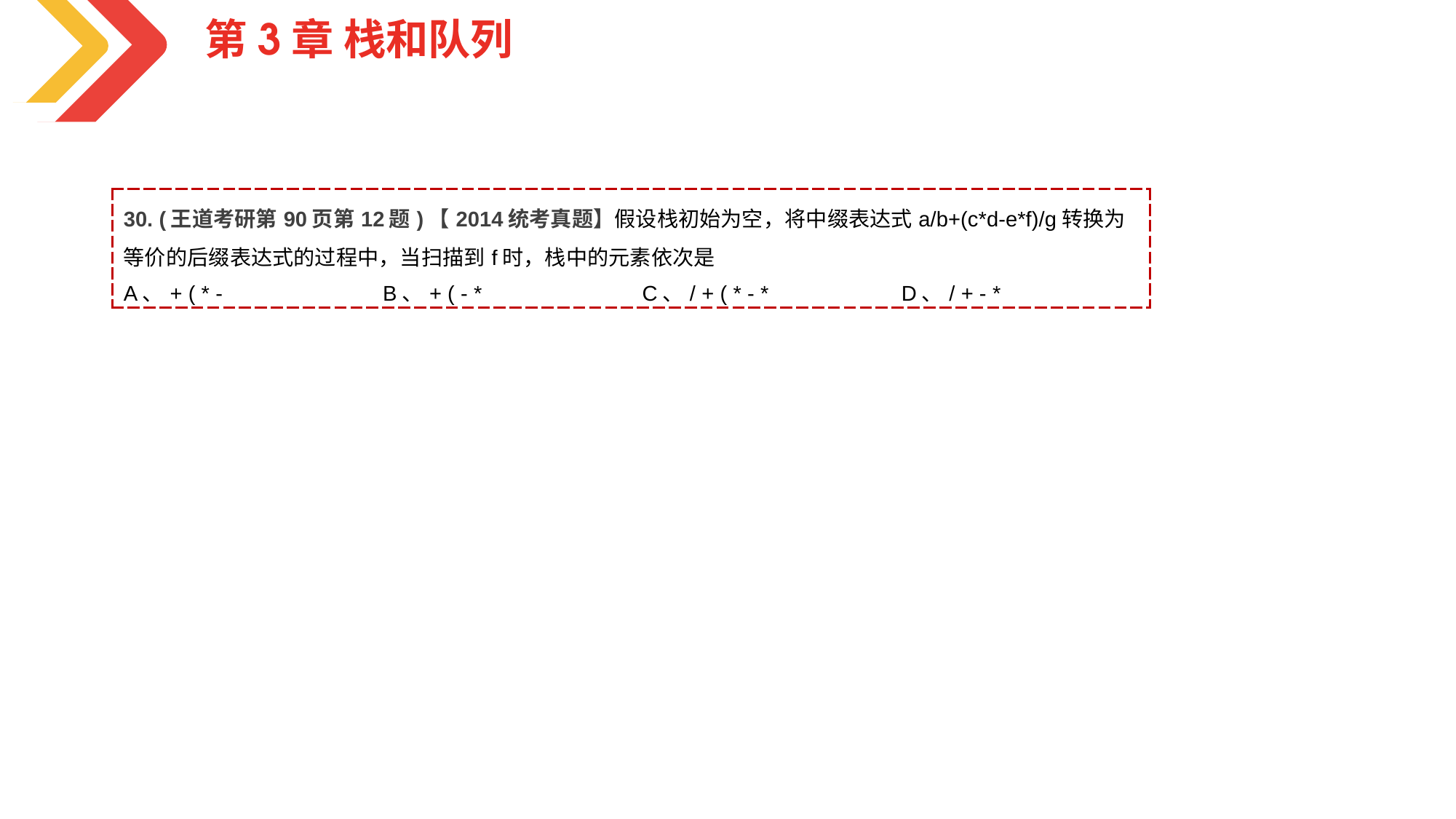

第3章 栈和队列
| 30. (王道考研第90页第12题)【2014统考真题】假设栈初始为空，将中缀表达式a/b+(c\*d-e\*f)/g转换为等价的后缀表达式的过程中，当扫描到f时，栈中的元素依次是 |  |  |  |
| --- | --- | --- | --- |
| A、+ ( \* - | B、+ ( - \* | C、/ + ( \* - \* | D、/ + - \* |